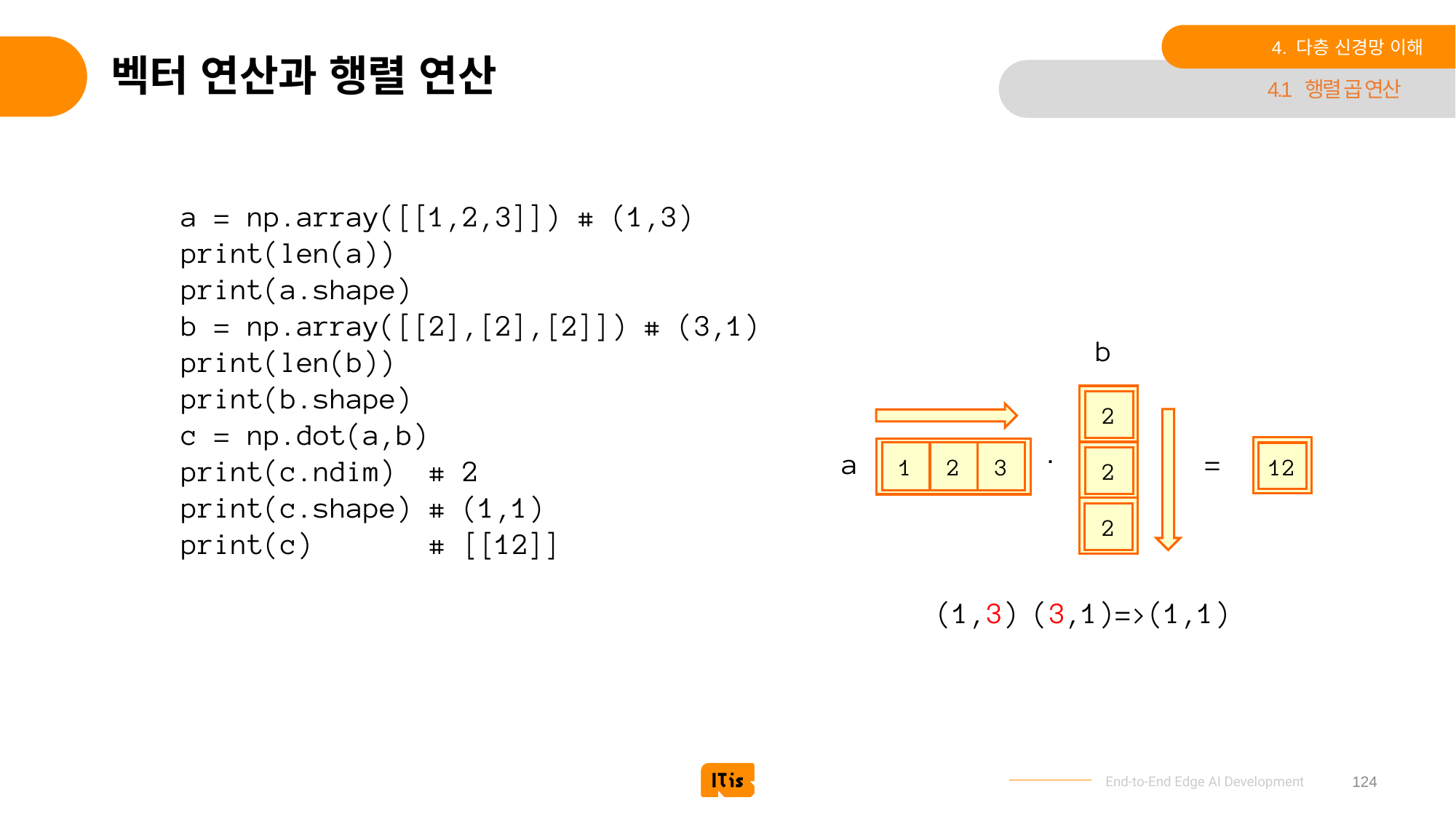

4. 다층 신경망 이해
# 벡터 연산과 행렬 연산
4.1  행렬 곱 연산

a = np.array([[1,2,3]]) # (1,3)
print(len(a))
print(a.shape)
b = np.array([[2],[2],[2]]) # (3,1)
print(len(b))
print(b.shape)
c = np.dot(a,b)
print(c.ndim)  # 2
print(c.shape) # (1,1)
print(c)       # [[12]]
b

2

.

=

a

3
2
1
12
2

2
(3,1)=>(1,1)
(1,3)
124